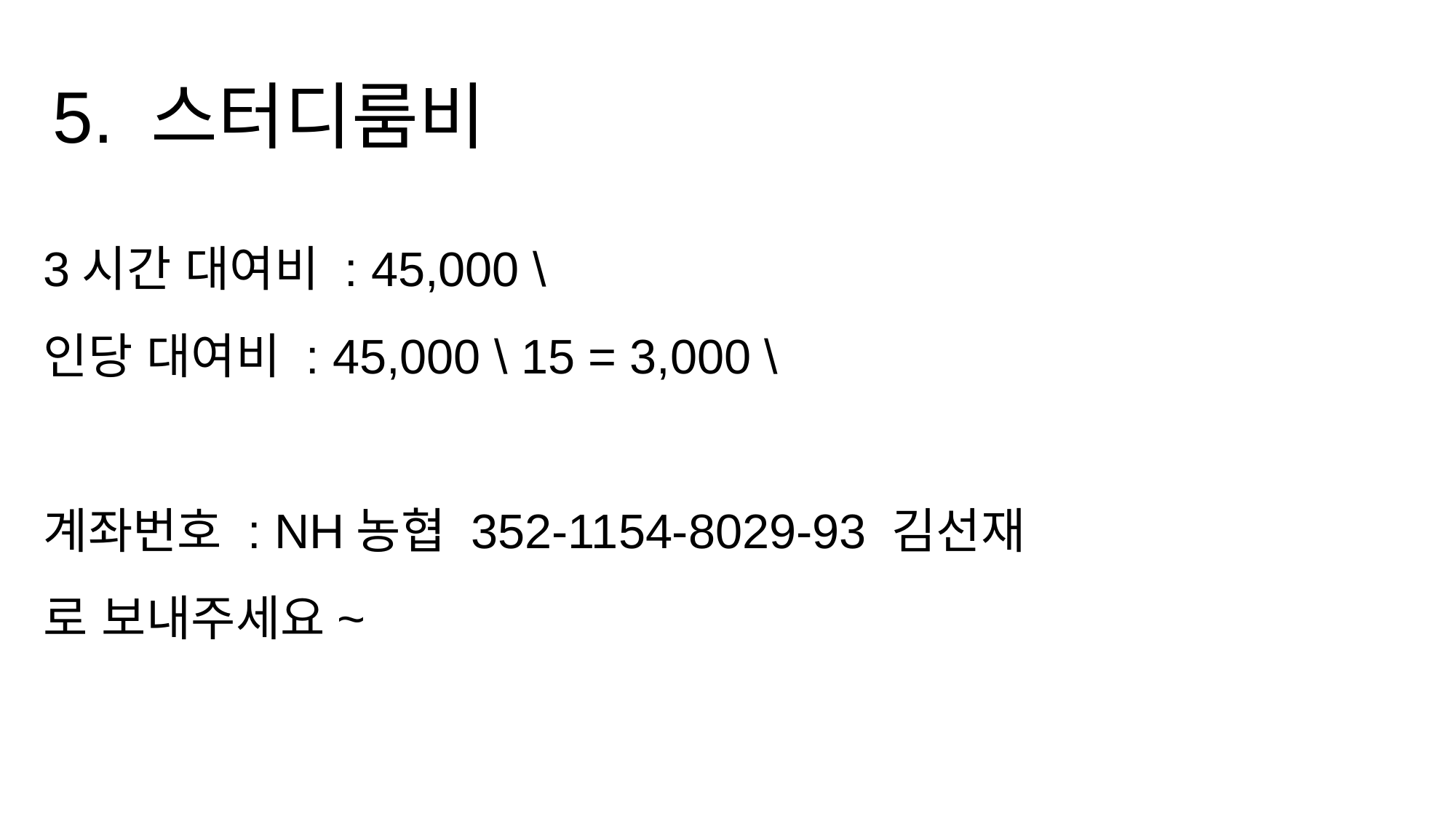

5. 스터디룸비
3시간 대여비 : 45,000 \
인당 대여비 : 45,000 \ 15 = 3,000 \

계좌번호 : NH농협 352-1154-8029-93 김선재
로 보내주세요~